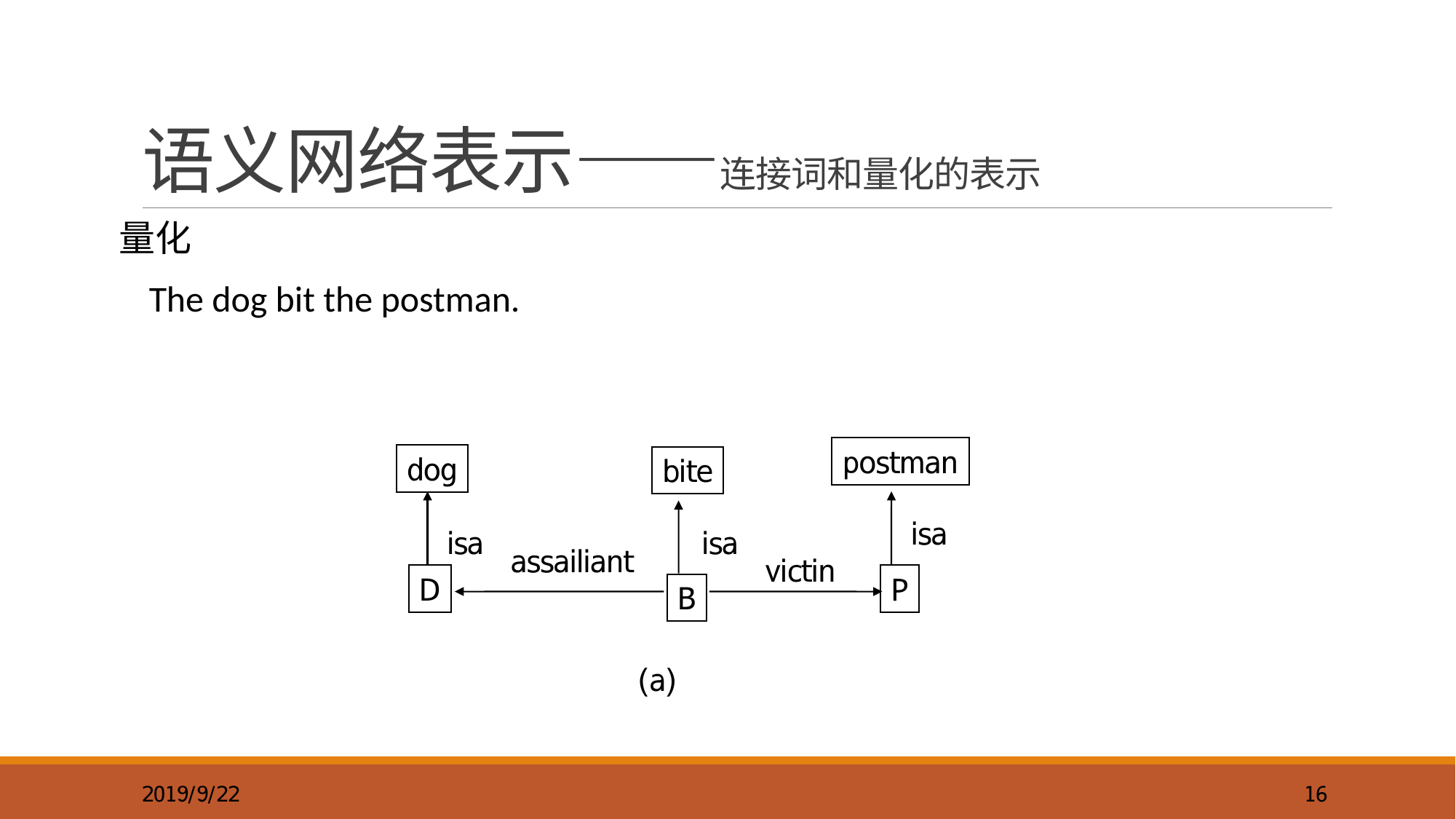

16
# 语义网络表示——连接词和量化的表示
量化
     The dog bit the postman.
postman
dog
bite

isa
isa
isa
assailiant
victin
D
P
B

(a)
2019/9/22